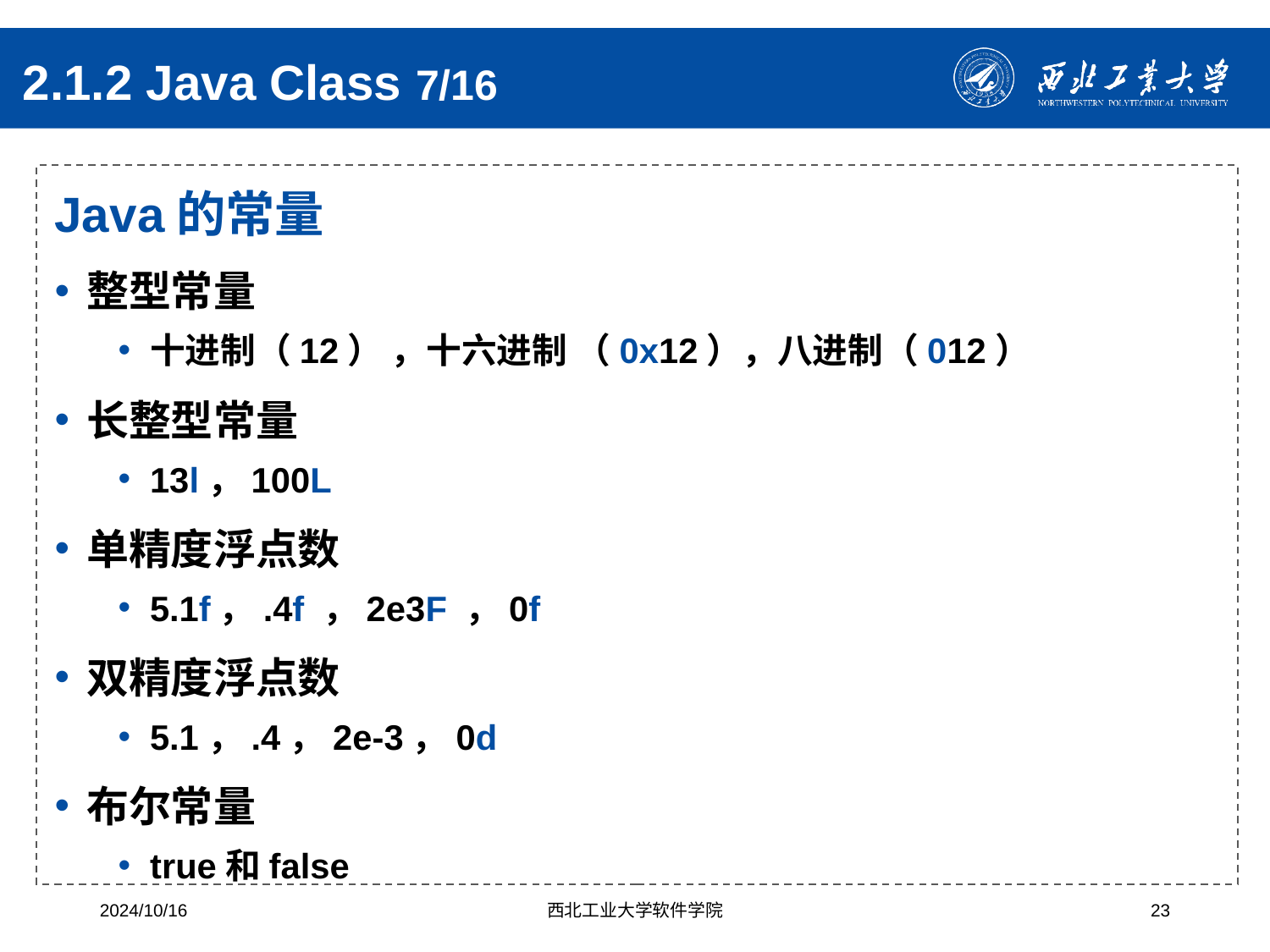

# 2.1.2 Java Class 7/16
Java的常量
整型常量
十进制（12） ，十六进制 （0x12），八进制（012）
长整型常量
13l，100L
单精度浮点数
5.1f，.4f ，2e3F ，0f
双精度浮点数
5.1，.4，2e-3，0d
布尔常量
true和false
2024/10/16
西北工业大学软件学院
23